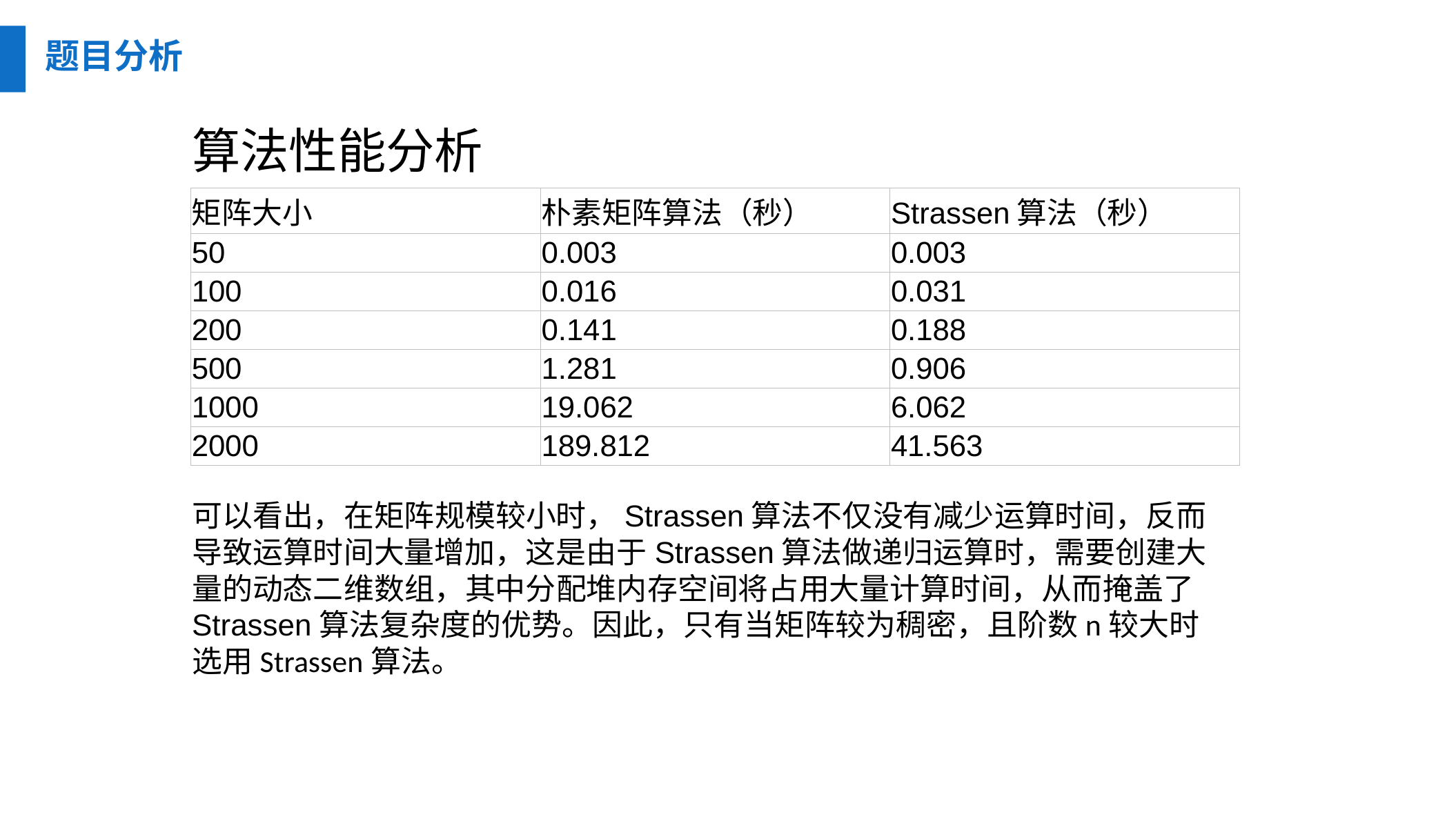

题目分析
算法性能分析
| 矩阵大小 | 朴素矩阵算法（秒） | Strassen算法（秒） |
| --- | --- | --- |
| 50 | 0.003 | 0.003 |
| 100 | 0.016 | 0.031 |
| 200 | 0.141 | 0.188 |
| 500 | 1.281 | 0.906 |
| 1000 | 19.062 | 6.062 |
| 2000 | 189.812 | 41.563 |
可以看出，在矩阵规模较小时，Strassen算法不仅没有减少运算时间，反而导致运算时间大量增加，这是由于Strassen算法做递归运算时，需要创建大量的动态二维数组，其中分配堆内存空间将占用大量计算时间，从而掩盖了Strassen算法复杂度的优势。因此，只有当矩阵较为稠密，且阶数n较大时选用Strassen算法。